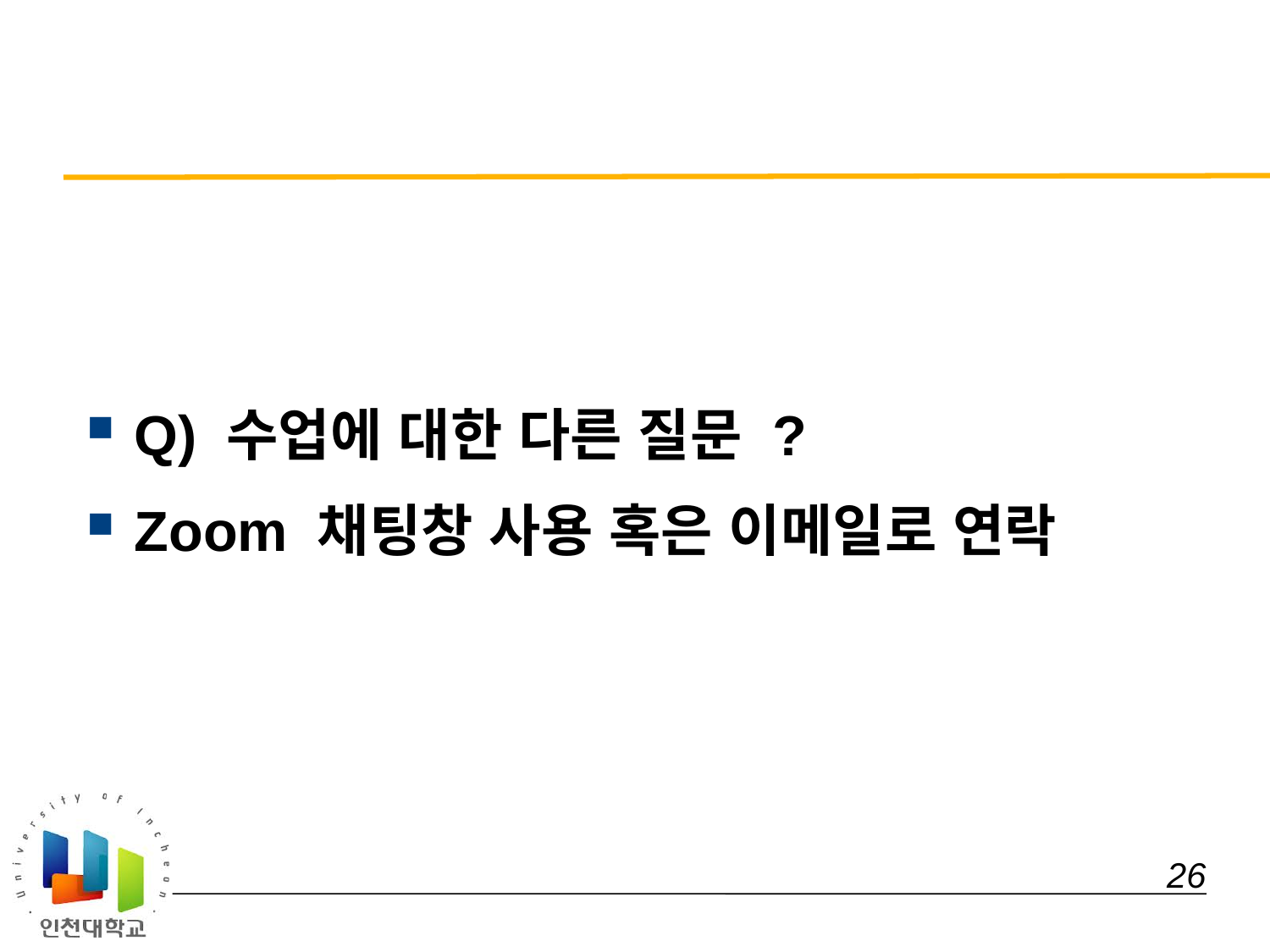

#

Q) 수업에 대한 다른 질문 ?
Zoom 채팅창 사용 혹은 이메일로 연락
 26